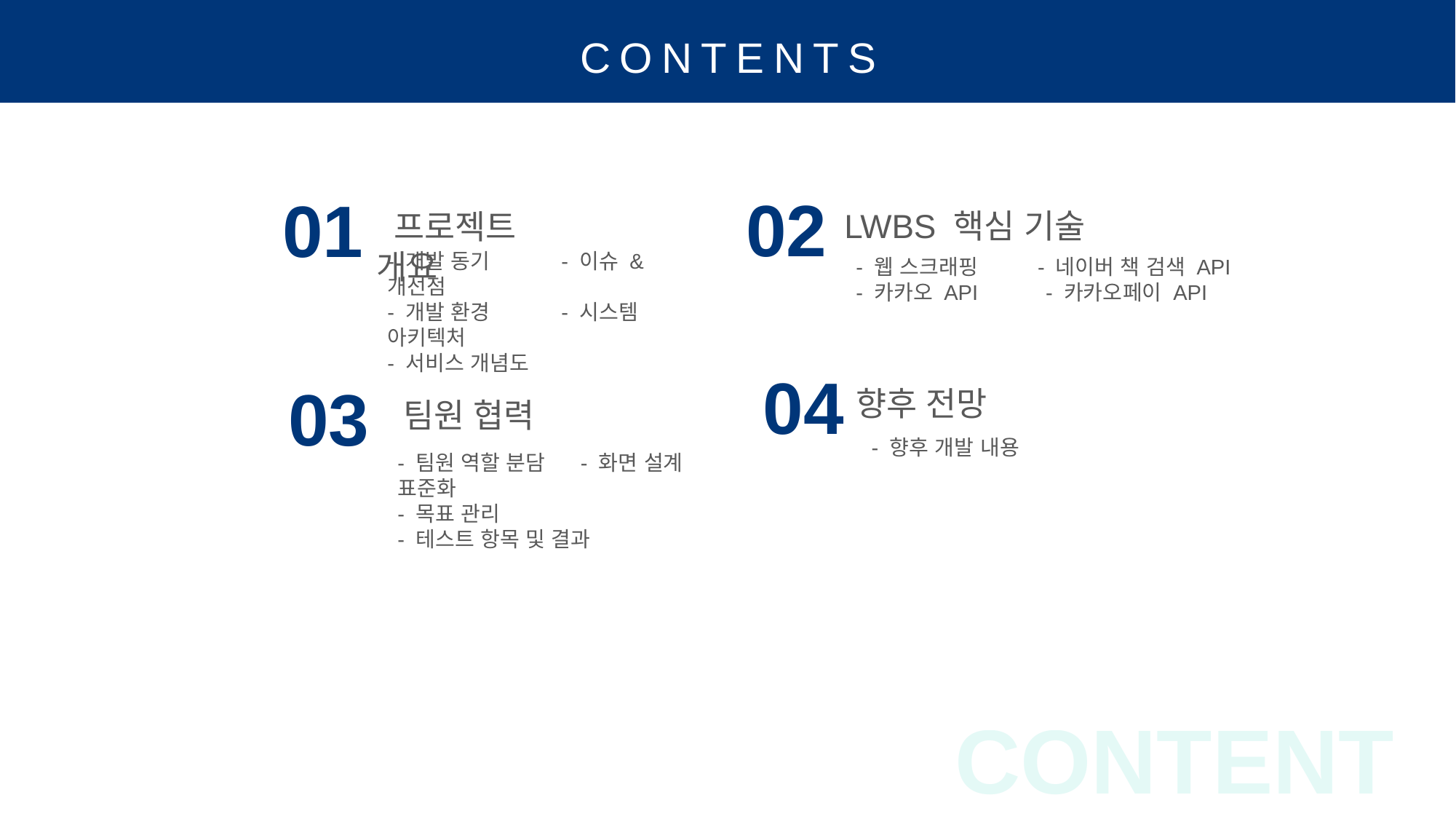

CONTENTS
02
 LWBS 핵심 기술

01
 프로젝트 개요
- 개발 동기           - 이슈 & 개선점
- 개발 환경           - 시스템 아키텍처
- 서비스 개념도

- 웹 스크래핑      - 네이버 책 검색 API
- 카카오 API               - 카카오페이 API

04
향후 전망
03
  팀원 협력
- 향후 개발 내용
- 팀원 역할 분담     - 화면 설계 표준화
- 목표 관리
- 테스트 항목 및 결과

CONTENTS